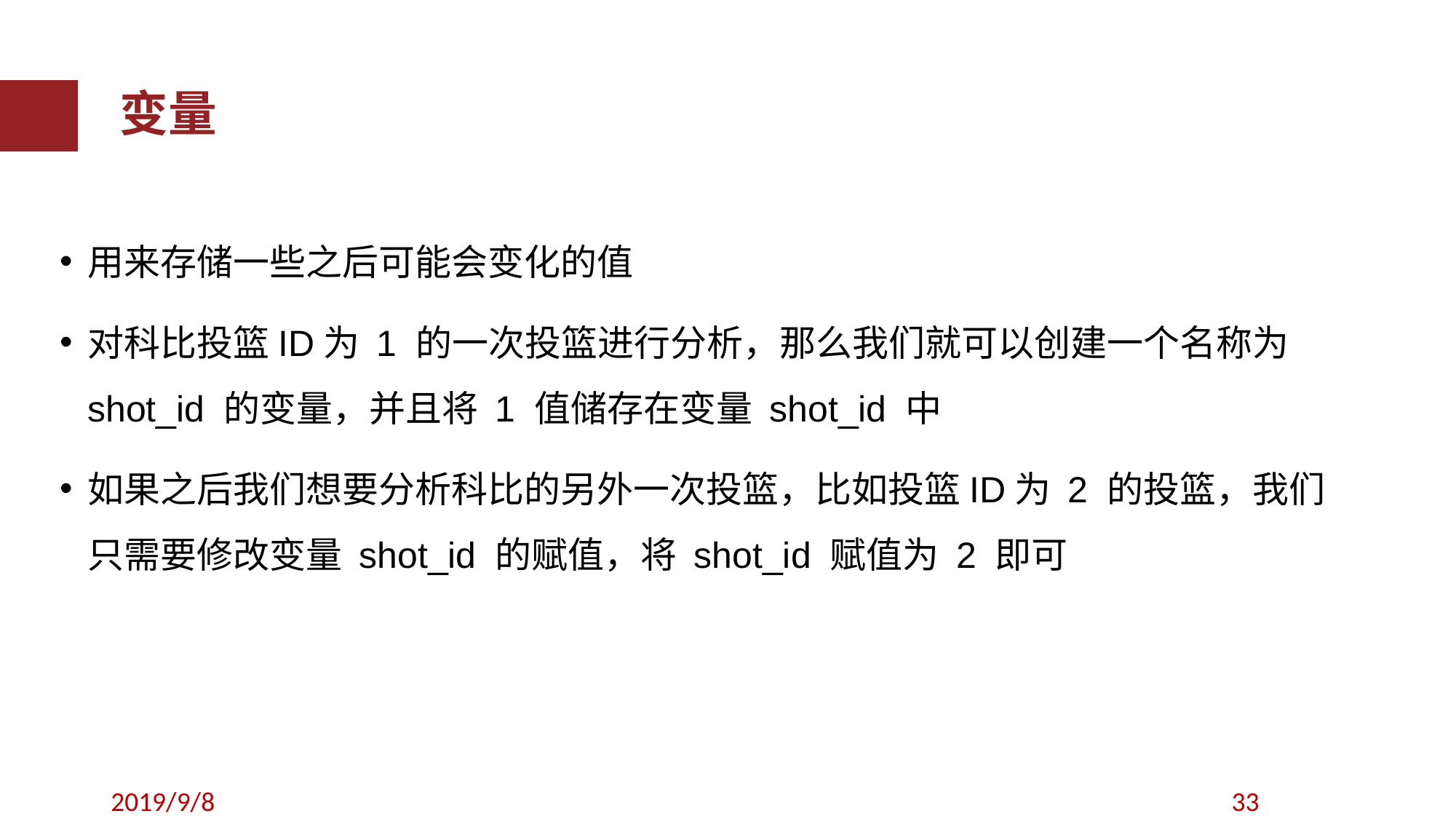

变量

变量和常量
用来存储一些之后可能会变化的值
对科比投篮ID为 1 的一次投篮进行分析，那么我们就可以创建一个名称为 shot_id 的变量，并且将 1 值储存在变量 shot_id 中
如果之后我们想要分析科比的另外一次投篮，比如投篮ID为 2 的投篮，我们只需要修改变量 shot_id 的赋值，将 shot_id 赋值为 2 即可
2019/9/8
33